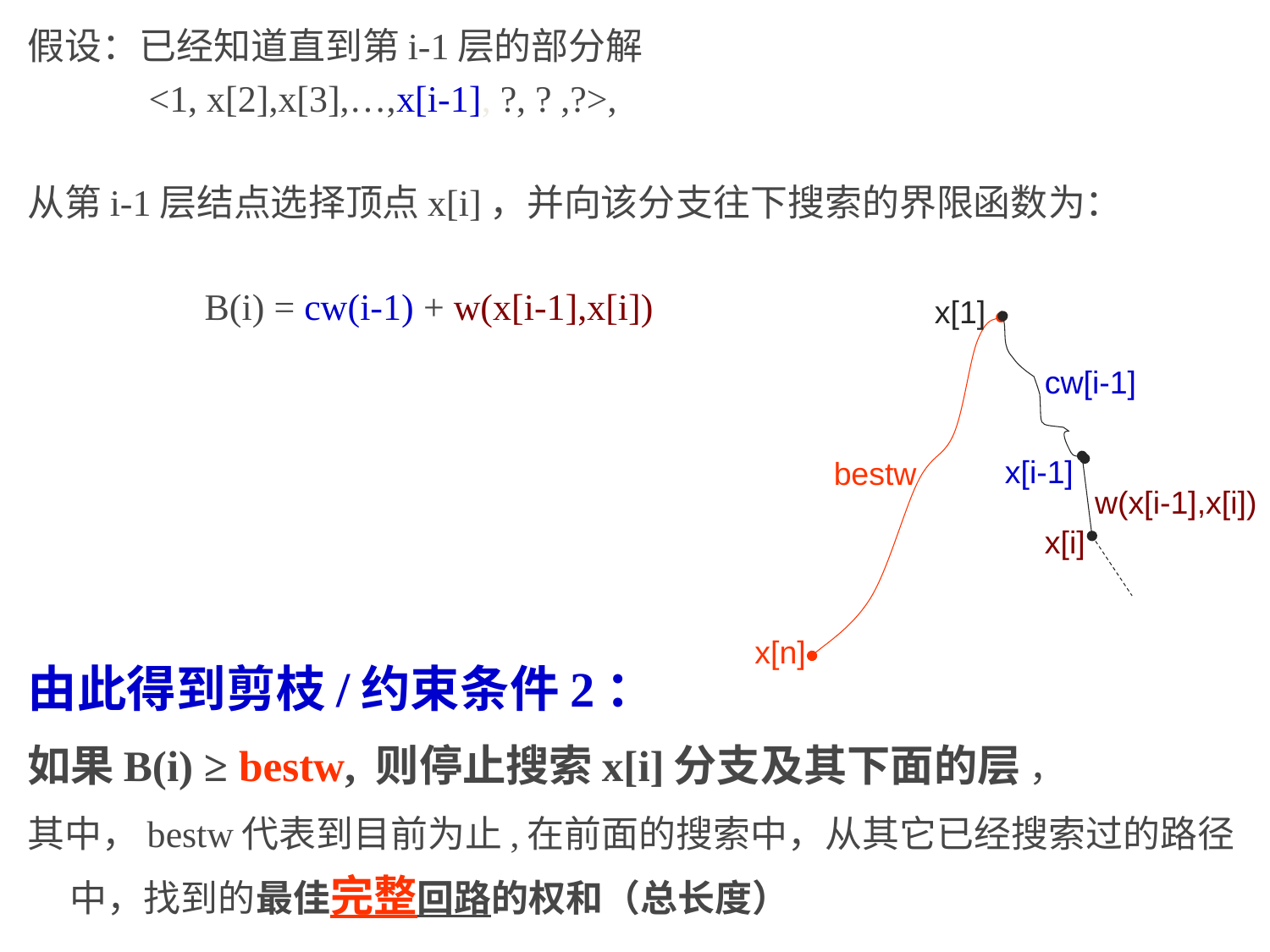

假设：已经知道直到第i-1层的部分解
             <1, x[2],x[3],…,x[i-1], ?, ? ,?>,

从第i-1层结点选择顶点x[i]，并向该分支往下搜索的界限函数为：

                   B(i) = cw(i-1) + w(x[i-1],x[i])

由此得到剪枝/约束条件2：
如果B(i) ≥ bestw, 则停止搜索x[i]分支及其下面的层 ，
其中，bestw代表到目前为止,在前面的搜索中，从其它已经搜索过的路径中，找到的最佳完整回路的权和（总长度）
x[1]

cw[i-1]
x[i-1]
bestw

w(x[i-1],x[i])
x[i]

x[n]